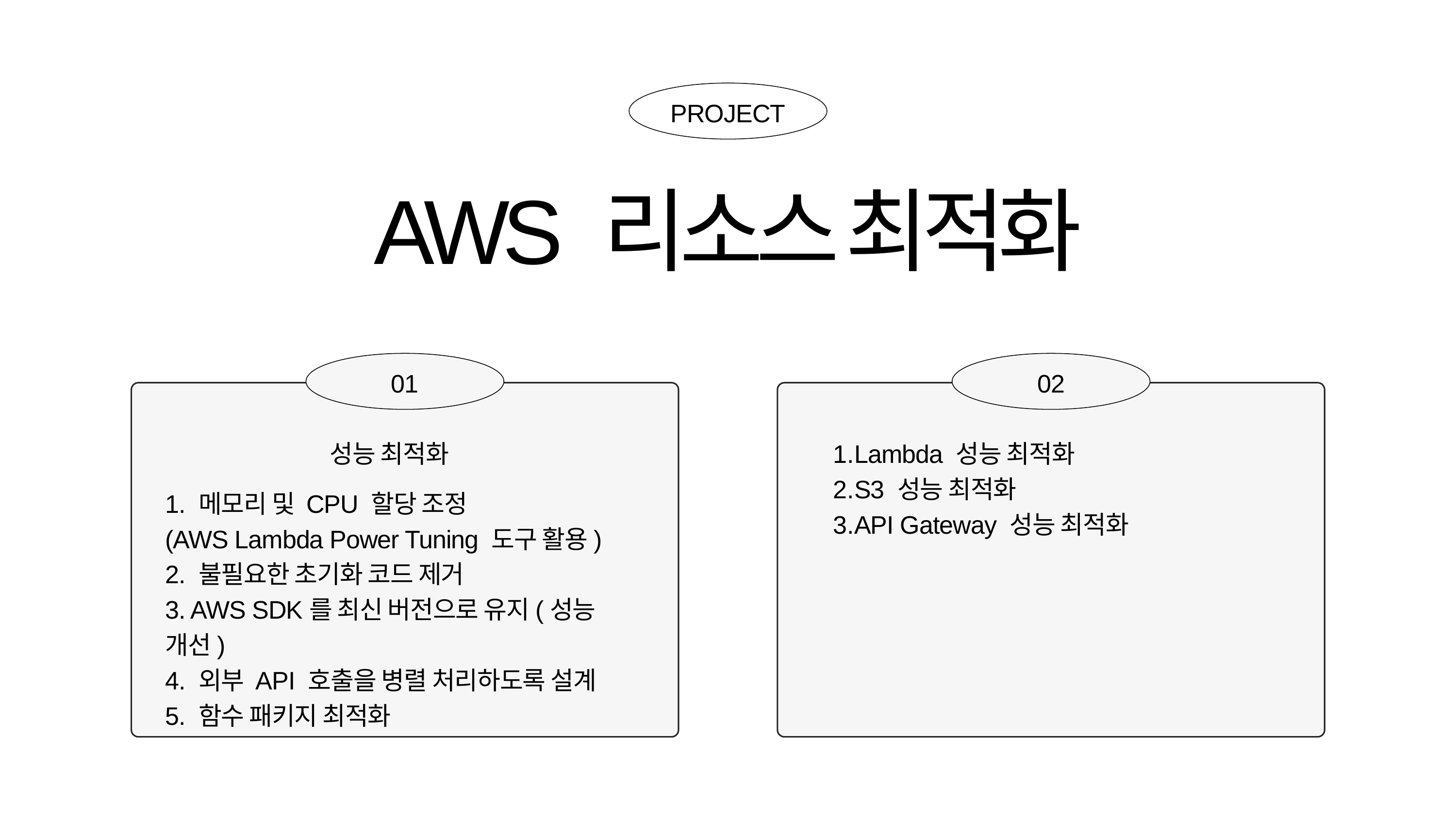

PROJECT
AWS 리소스 최적화

01
02

성능 최적화
Lambda 성능 최적화
S3 성능 최적화
API Gateway 성능 최적화
1. 메모리 및 CPU 할당 조정
(AWS Lambda Power Tuning 도구 활용)
2. 불필요한 초기화 코드 제거
3. AWS SDK를 최신 버전으로 유지(성능 개선)
4. 외부 API 호출을 병렬 처리하도록 설계
5. 함수 패키지 최적화